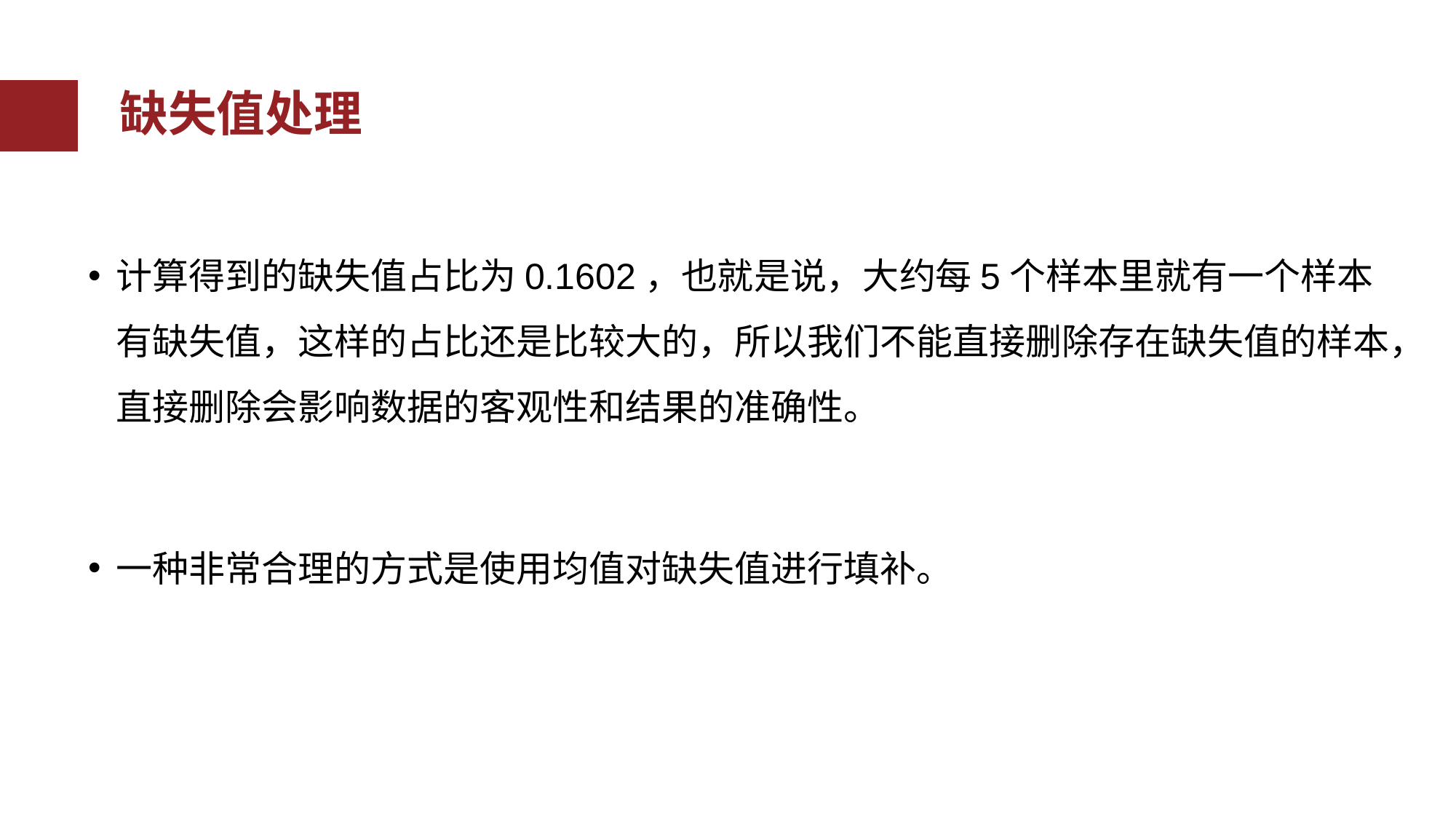

缺失值处理

计算得到的缺失值占比为0.1602，也就是说，大约每5个样本里就有一个样本有缺失值，这样的占比还是比较大的，所以我们不能直接删除存在缺失值的样本，直接删除会影响数据的客观性和结果的准确性。

一种非常合理的方式是使用均值对缺失值进行填补。